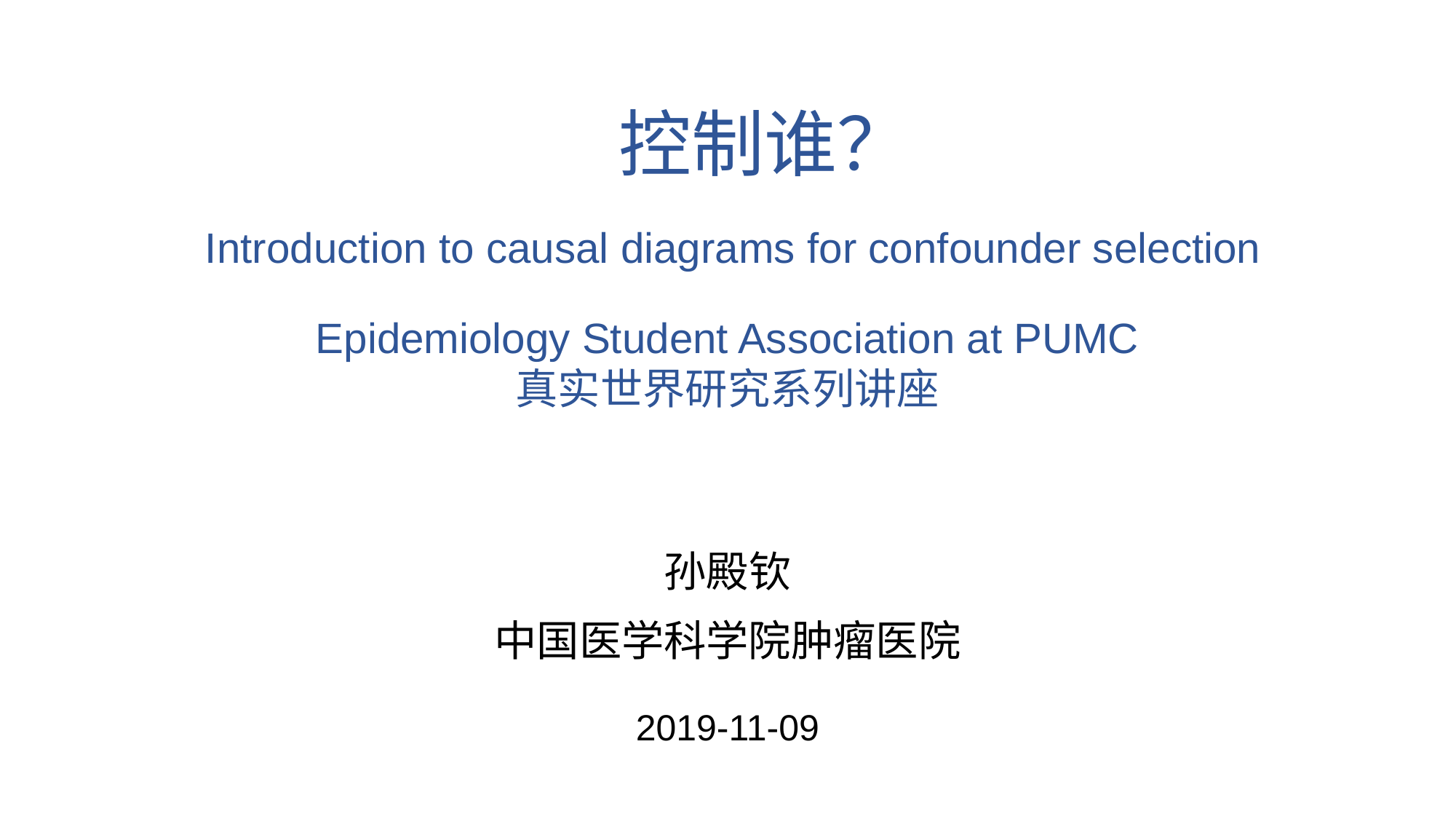

控制谁？
 Introduction to causal diagrams for confounder selection
Epidemiology Student Association at PUMC
真实世界研究系列讲座
孙殿钦
中国医学科学院肿瘤医院
2019-11-09